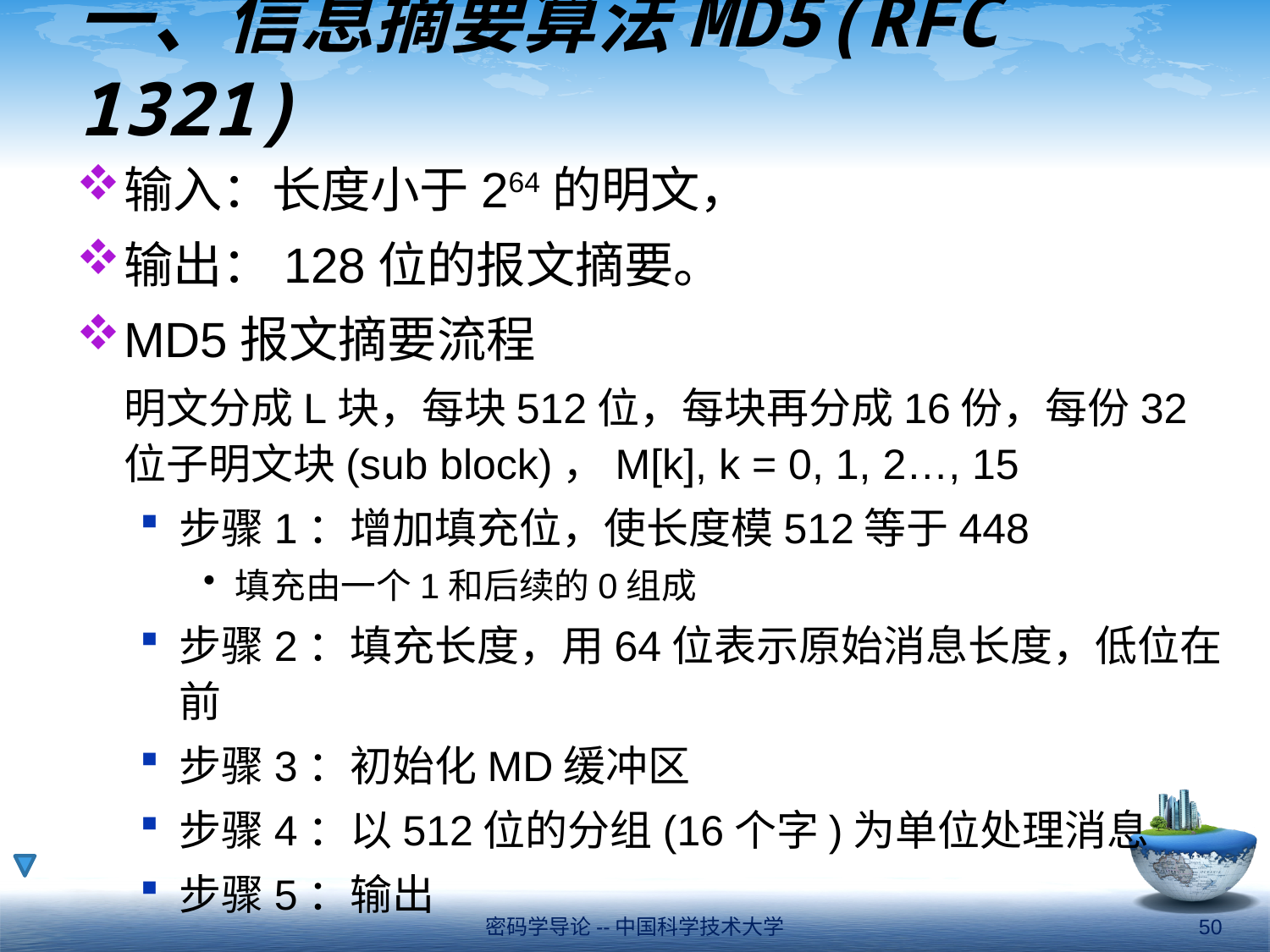

# 一、信息摘要算法MD5(RFC 1321)
输入：长度小于264的明文，
输出：128位的报文摘要。
MD5报文摘要流程
	明文分成L块，每块512位，每块再分成16份，每份32位子明文块(sub block)，M[k], k = 0, 1, 2…, 15
步骤1：增加填充位，使长度模512等于448
填充由一个1和后续的0组成
步骤2：填充长度，用64位表示原始消息长度，低位在前
步骤3：初始化MD缓冲区
步骤4：以512位的分组(16个字)为单位处理消息
步骤5：输出

密码学导论--中国科学技术大学
50